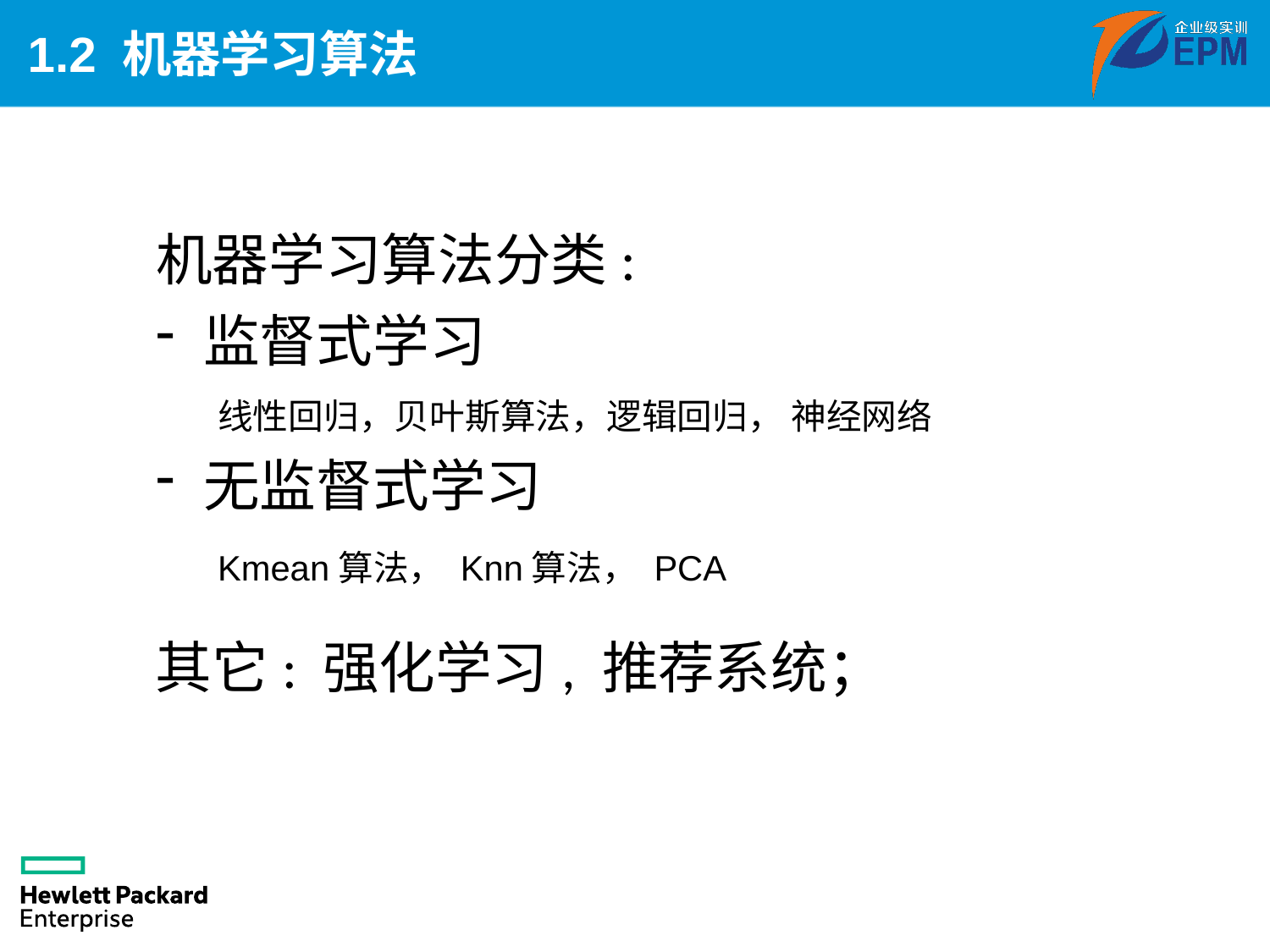

# 1.2 机器学习算法
机器学习算法分类:
监督式学习
线性回归，贝叶斯算法，逻辑回归， 神经网络
无监督式学习
Kmean算法， Knn算法， PCA
其它: 强化学习, 推荐系统；